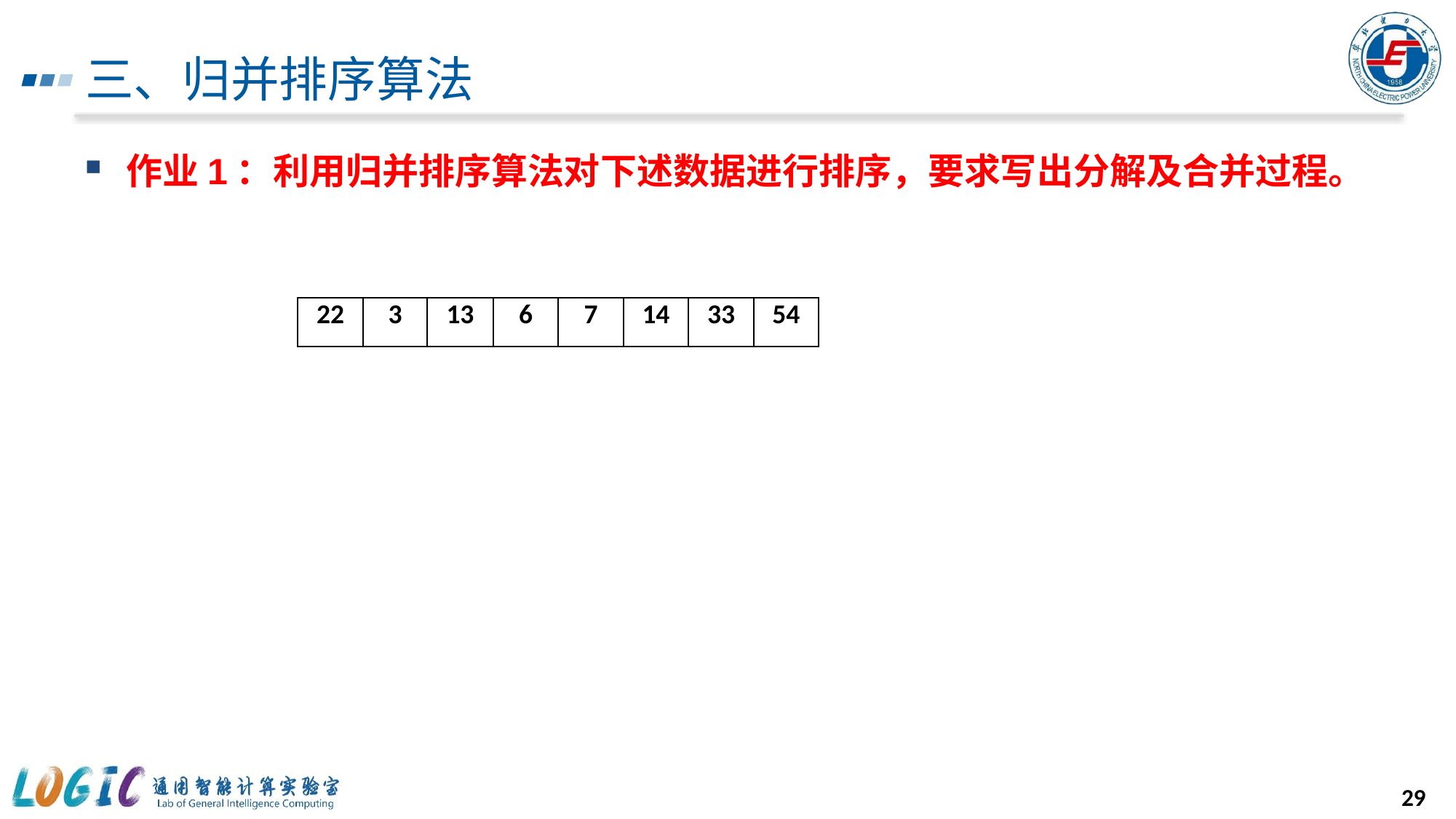

# 三、归并排序算法
作业1：利用归并排序算法对下述数据进行排序，要求写出分解及合并过程。

| 22 | 3 | 13 | 6 | 7 | 14 | 33 | 54 |
| --- | --- | --- | --- | --- | --- | --- | --- |
29